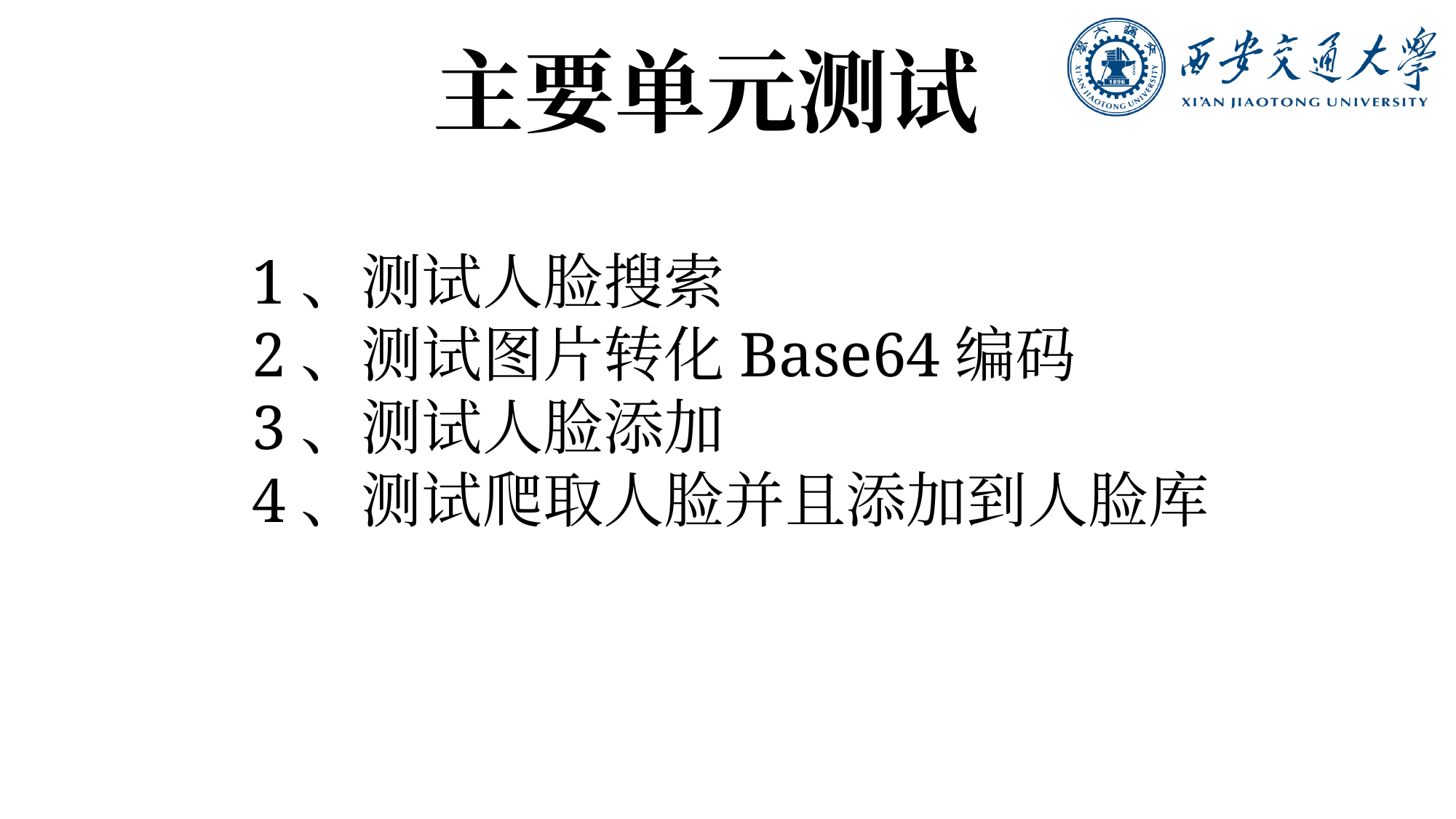

主要单元测试
1、测试人脸搜索
2、测试图片转化Base64编码
3、测试人脸添加
4、测试爬取人脸并且添加到人脸库